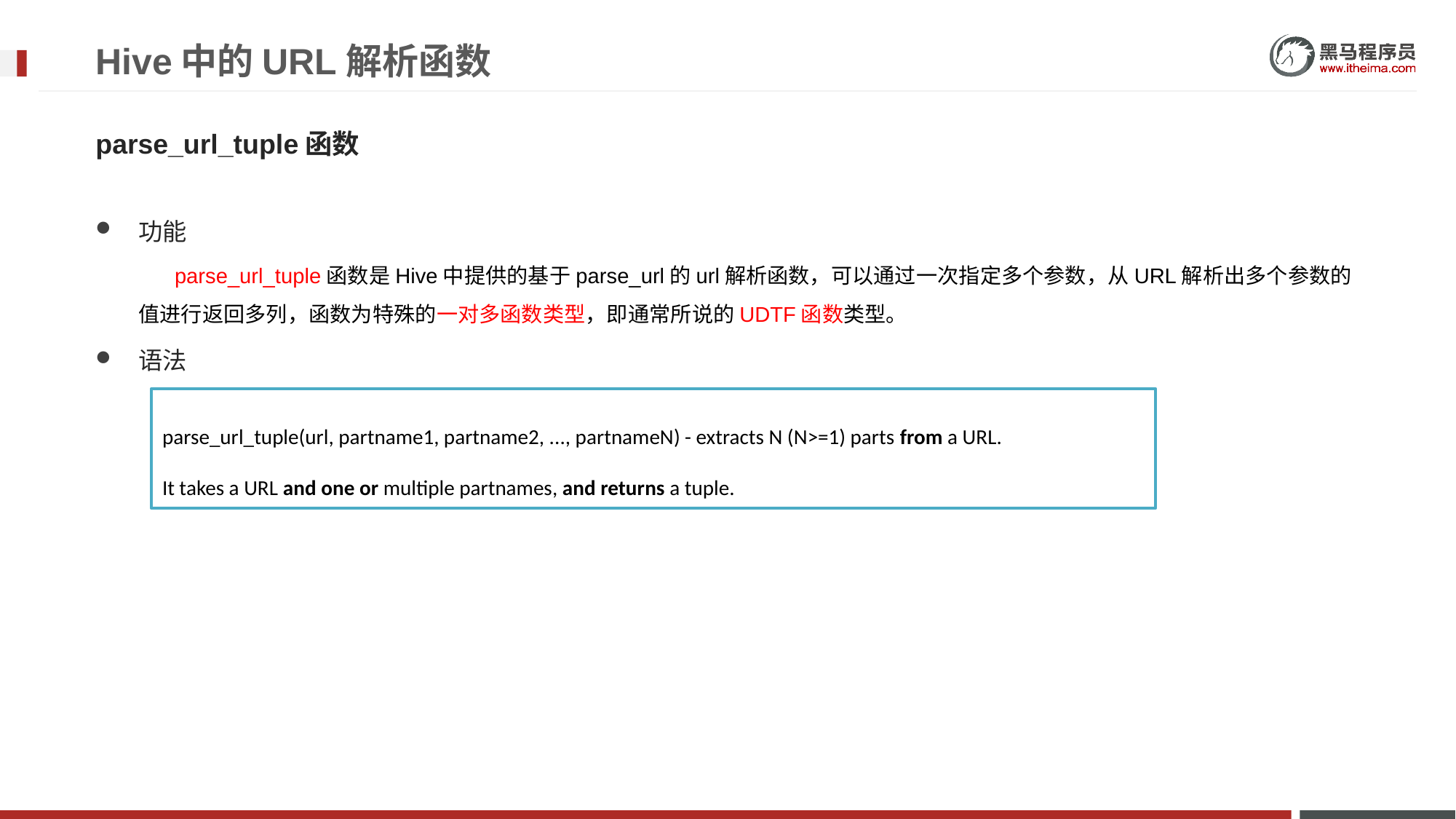

# Hive中的URL解析函数
parse_url_tuple函数
功能
      parse_url_tuple函数是Hive中提供的基于parse_url的url解析函数，可以通过一次指定多个参数，从URL解析出多个参数的值进行返回多列，函数为特殊的一对多函数类型，即通常所说的UDTF函数类型。
语法

parse_url_tuple(url, partname1, partname2, ..., partnameN) - extracts N (N>=1) parts from a URL.
It takes a URL and one or multiple partnames, and returns a tuple.